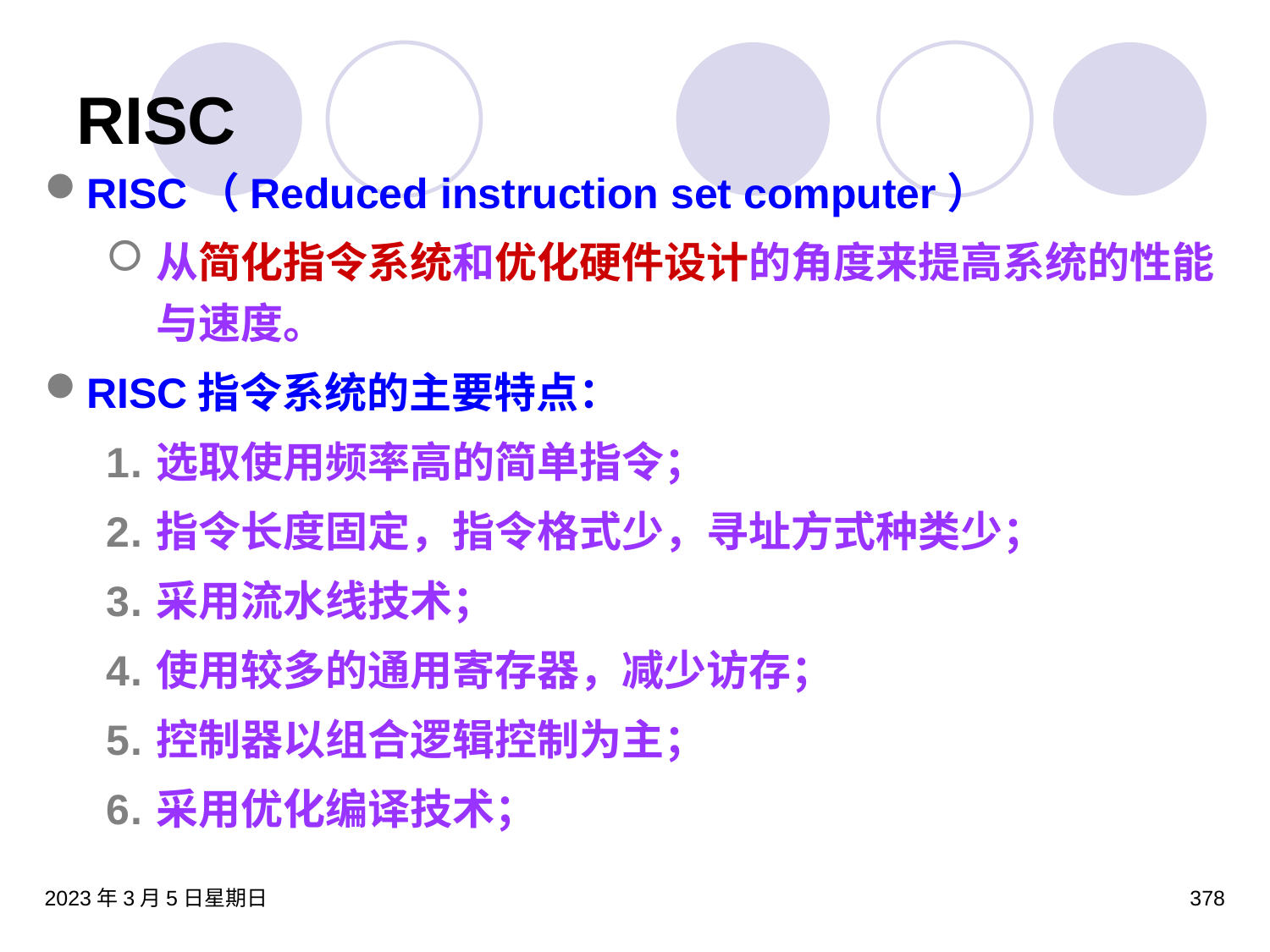

# RISC
RISC（Reduced instruction set computer）
从简化指令系统和优化硬件设计的角度来提高系统的性能与速度。
RISC指令系统的主要特点：
选取使用频率高的简单指令；
指令长度固定，指令格式少，寻址方式种类少；
采用流水线技术；
使用较多的通用寄存器，减少访存；
控制器以组合逻辑控制为主；
采用优化编译技术；
2023年3月5日星期日
378